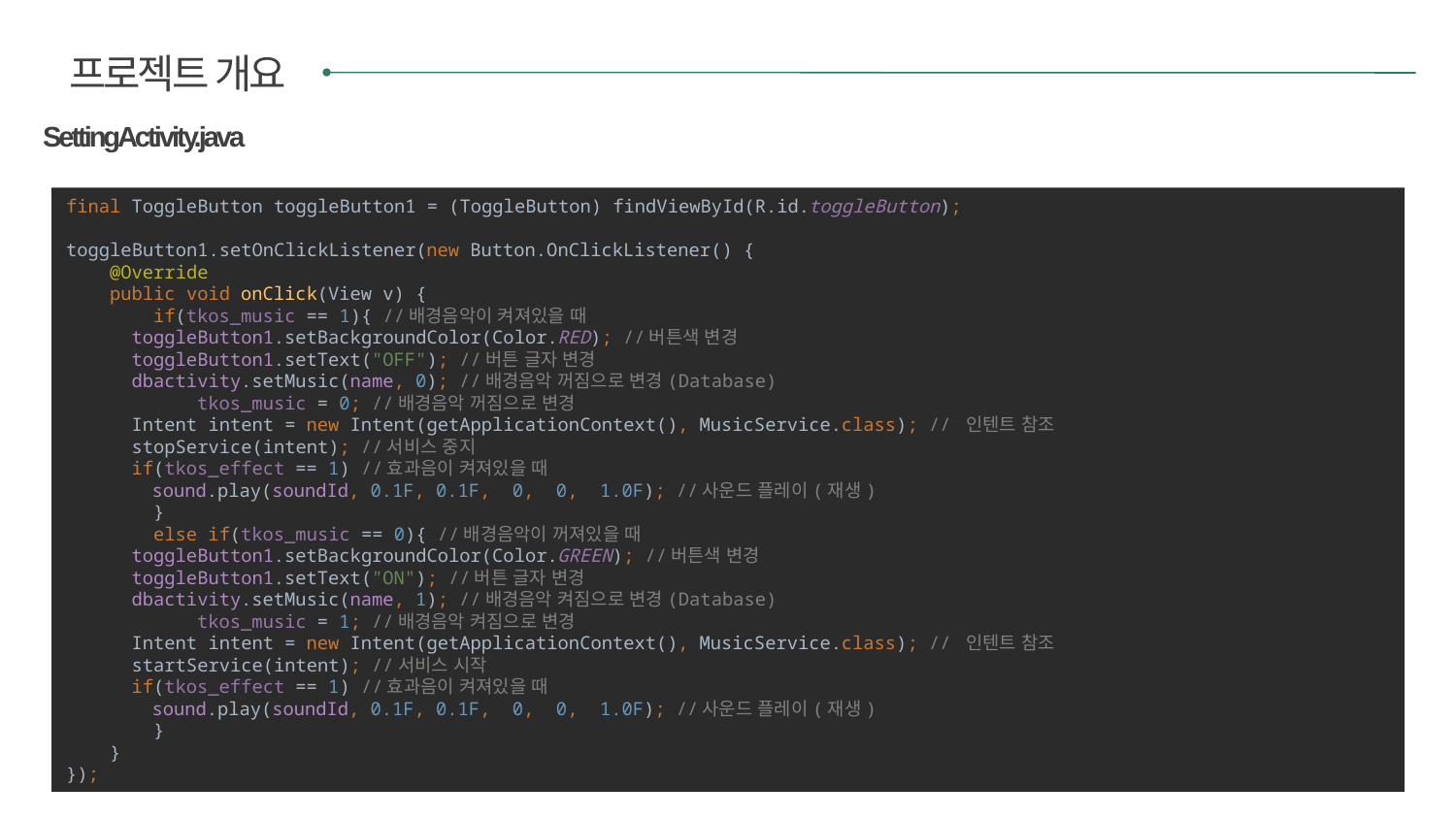

프로젝트 개요
SettingActivity.java
final ToggleButton toggleButton1 = (ToggleButton) findViewById(R.id.toggleButton);
toggleButton1.setOnClickListener(new Button.OnClickListener() {
    @Override
    public void onClick(View v) {
        if(tkos_music == 1){ //배경음악이 켜져있을 때
            toggleButton1.setBackgroundColor(Color.RED); //버튼색 변경
            toggleButton1.setText("OFF"); //버튼 글자 변경
            dbactivity.setMusic(name, 0); //배경음악 꺼짐으로 변경(Database)
            tkos_music = 0; //배경음악 꺼짐으로 변경
            Intent intent = new Intent(getApplicationContext(), MusicService.class); // 인텐트 참조
            stopService(intent); //서비스 중지
            if(tkos_effect == 1) //효과음이 켜져있을 때
                sound.play(soundId, 0.1F, 0.1F,  0,  0,  1.0F); //사운드 플레이(재생)
        }
        else if(tkos_music == 0){ //배경음악이 꺼져있을 때
            toggleButton1.setBackgroundColor(Color.GREEN); //버튼색 변경
            toggleButton1.setText("ON"); //버튼 글자 변경
            dbactivity.setMusic(name, 1); //배경음악 켜짐으로 변경(Database)
            tkos_music = 1; //배경음악 켜짐으로 변경
            Intent intent = new Intent(getApplicationContext(), MusicService.class); // 인텐트 참조
            startService(intent); //서비스 시작
            if(tkos_effect == 1) //효과음이 켜져있을 때
                sound.play(soundId, 0.1F, 0.1F,  0,  0,  1.0F); //사운드 플레이(재생)
        }
    }
});